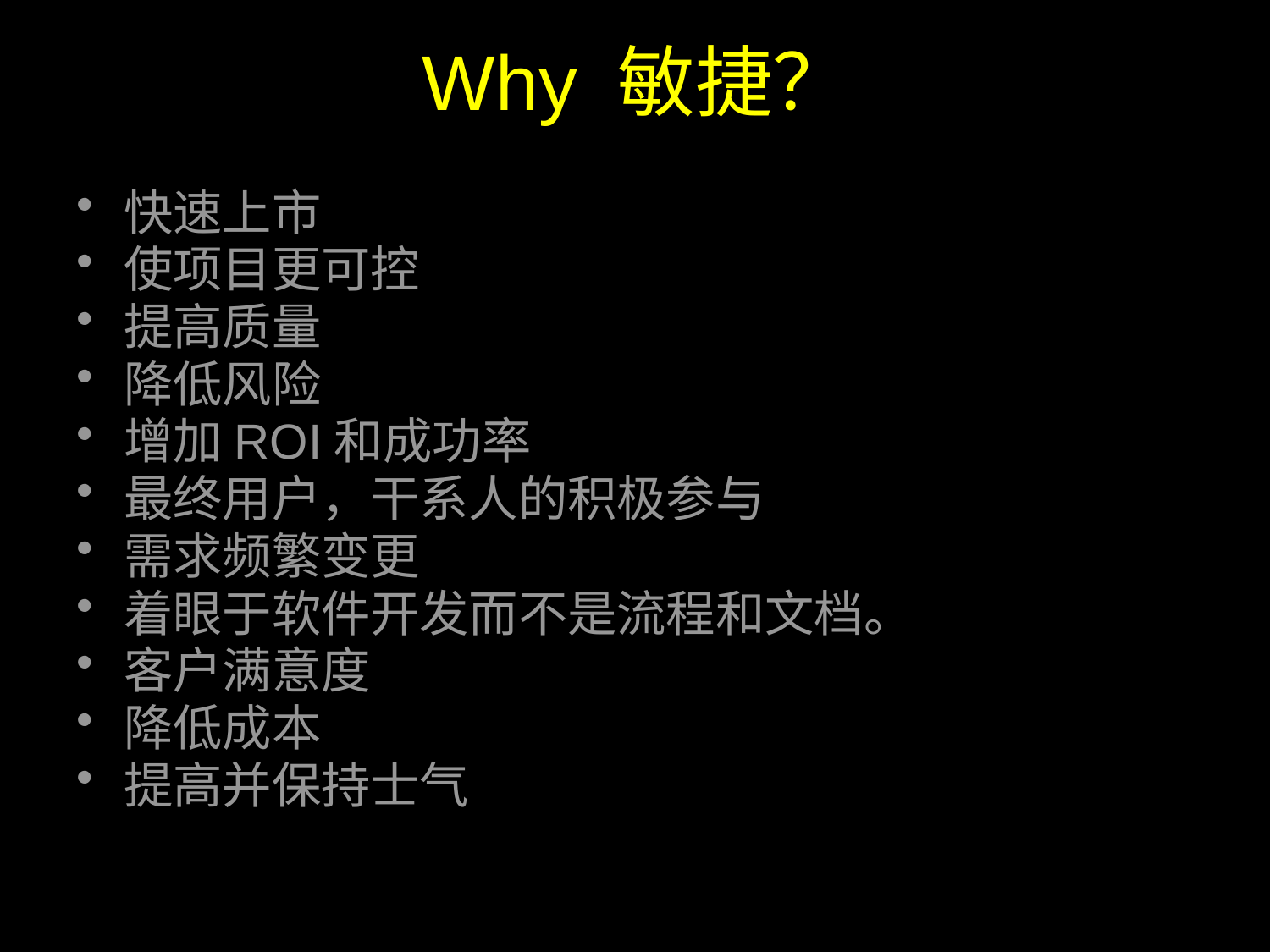

# Why 敏捷？
快速上市
使项目更可控
提高质量
降低风险
增加ROI和成功率
最终用户，干系人的积极参与
需求频繁变更
着眼于软件开发而不是流程和文档。
客户满意度
降低成本
提高并保持士气